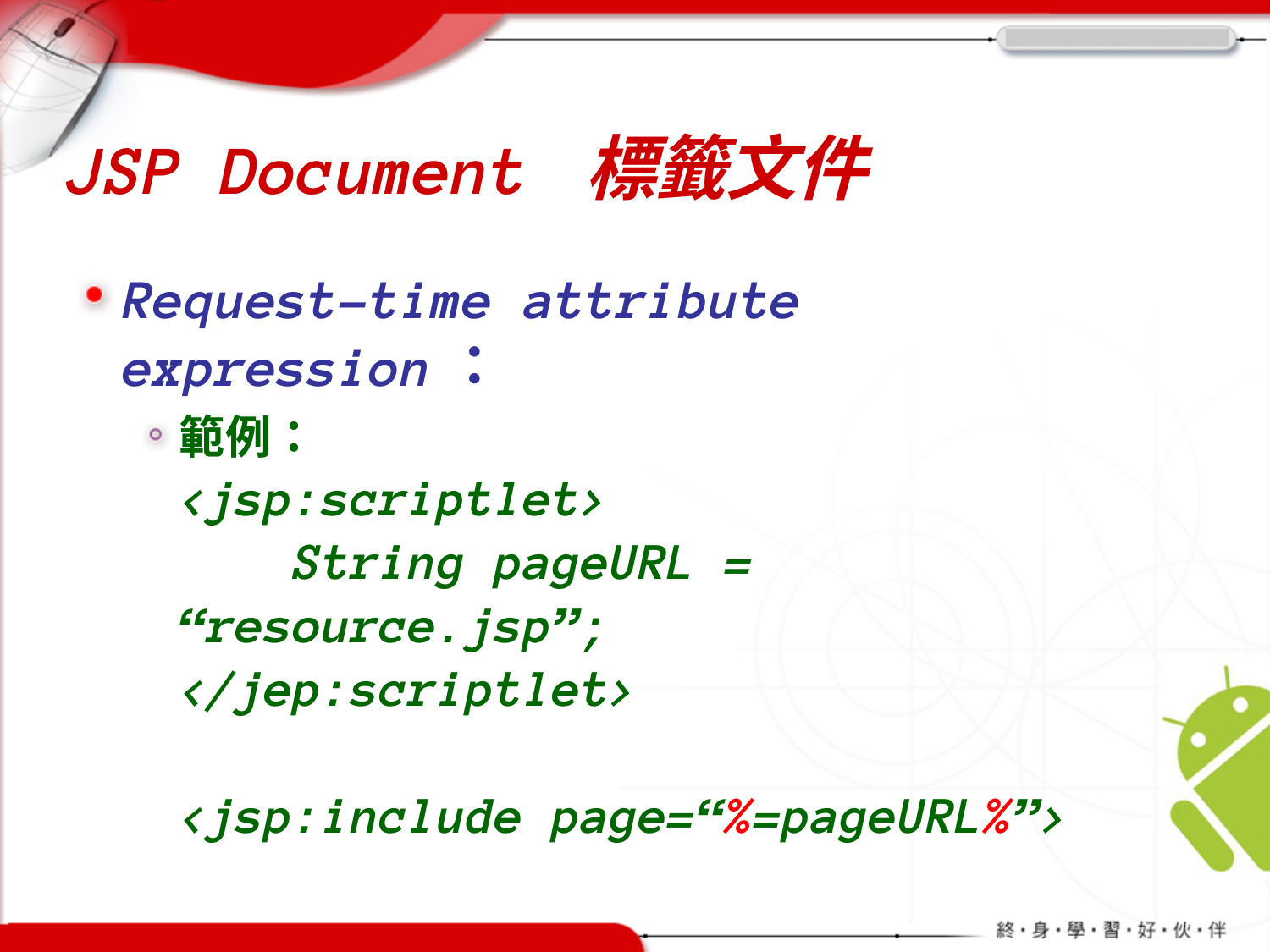

# JSP Document 標籤文件
Request-time attribute expression：
範例：
<jsp:scriptlet>
    String pageURL = “resource.jsp”;
</jep:scriptlet>
<jsp:include page=“%=pageURL%”>